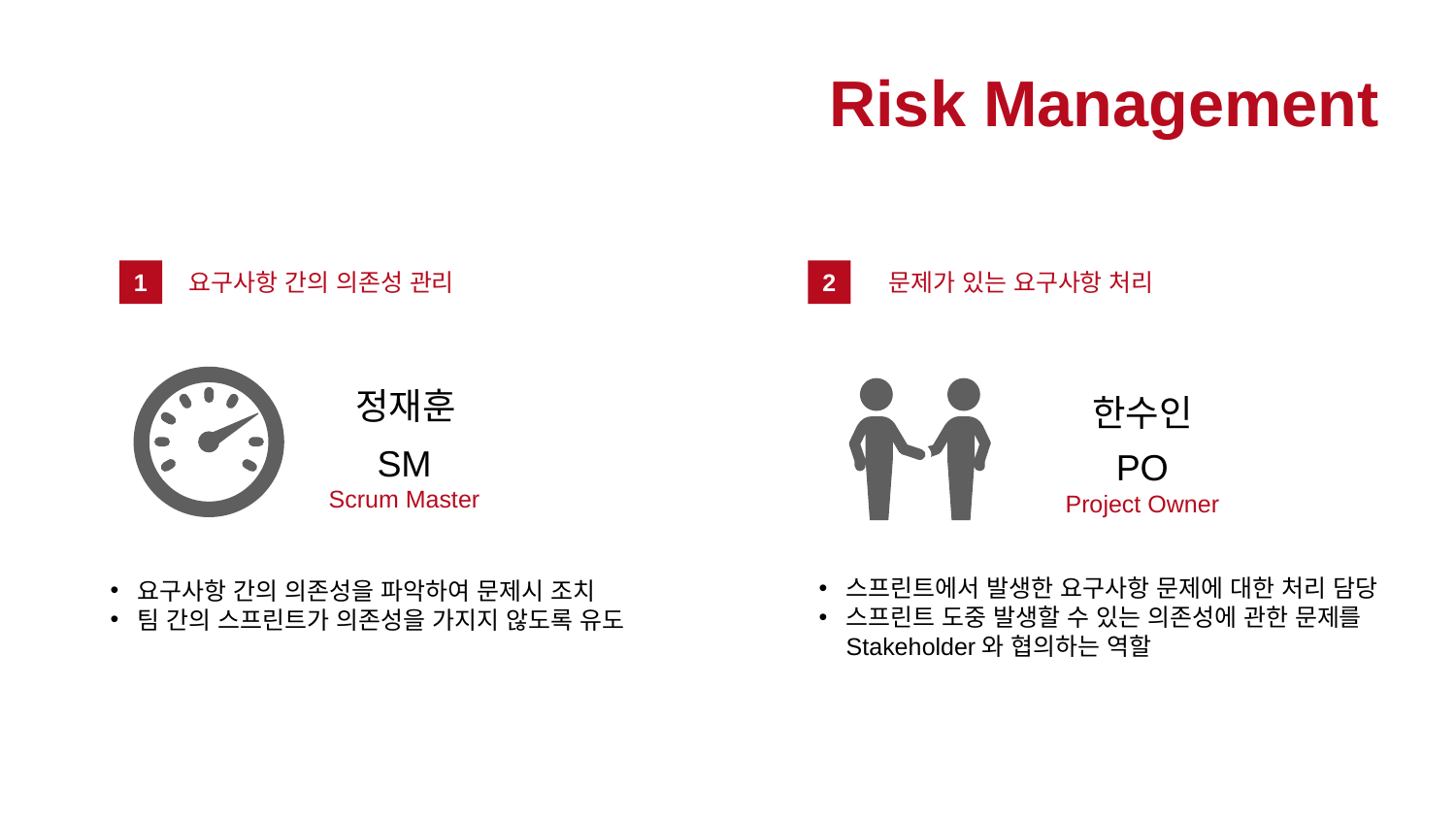

Risk Management
1
요구사항 간의 의존성 관리
2
문제가 있는 요구사항 처리

정재훈
SM
Scrum Master

한수인
PO
Project Owner
스프린트에서 발생한 요구사항 문제에 대한 처리 담당
스프린트 도중 발생할 수 있는 의존성에 관한 문제를 Stakeholder와 협의하는 역할
요구사항 간의 의존성을 파악하여 문제시 조치
팀 간의 스프린트가 의존성을 가지지 않도록 유도